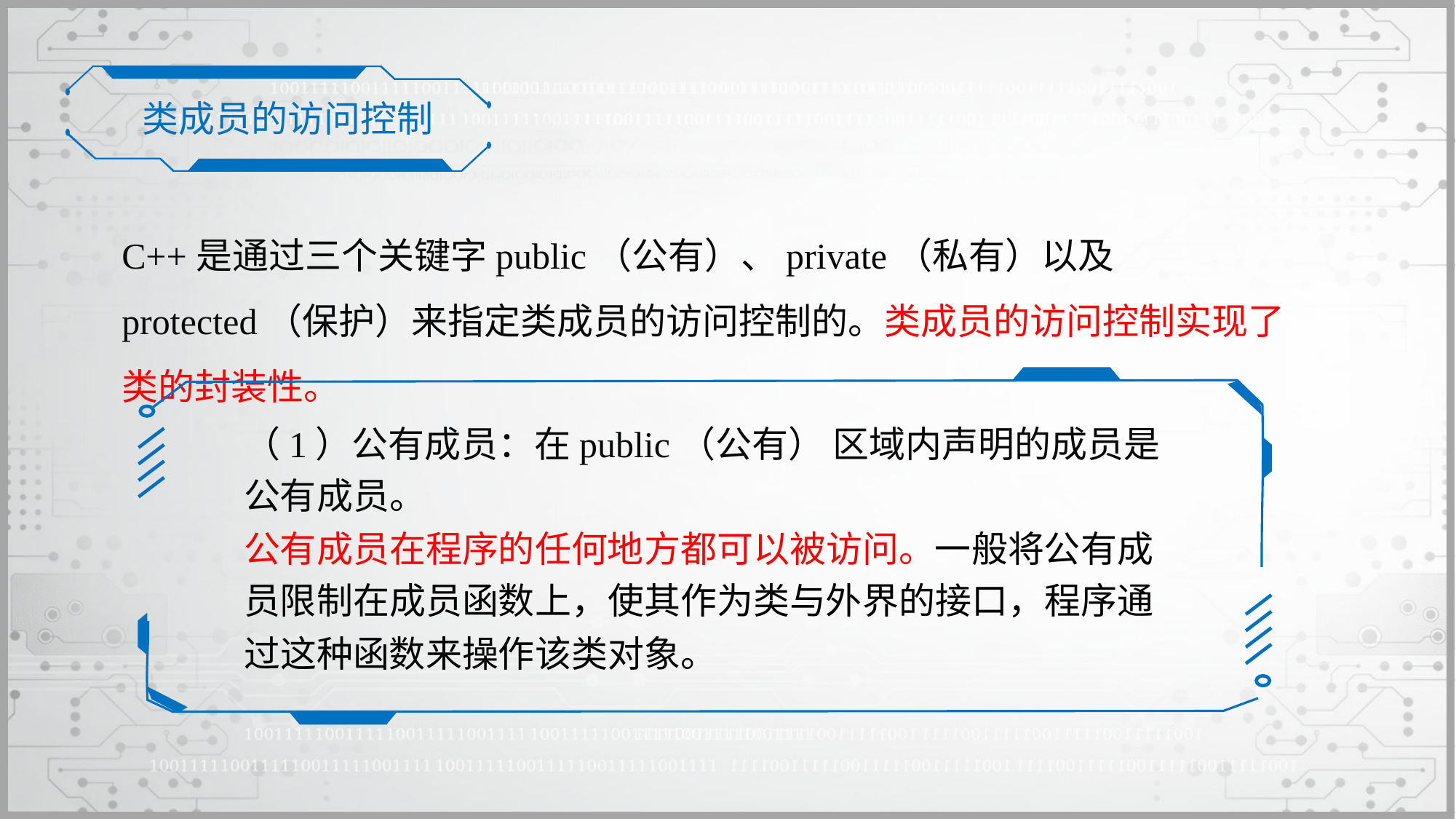

类成员的访问控制
C++是通过三个关键字public（公有）、private（私有）以及protected（保护）来指定类成员的访问控制的。类成员的访问控制实现了类的封装性。

（1）公有成员：在public（公有） 区域内声明的成员是公有成员。
公有成员在程序的任何地方都可以被访问。一般将公有成员限制在成员函数上，使其作为类与外界的接口，程序通过这种函数来操作该类对象。